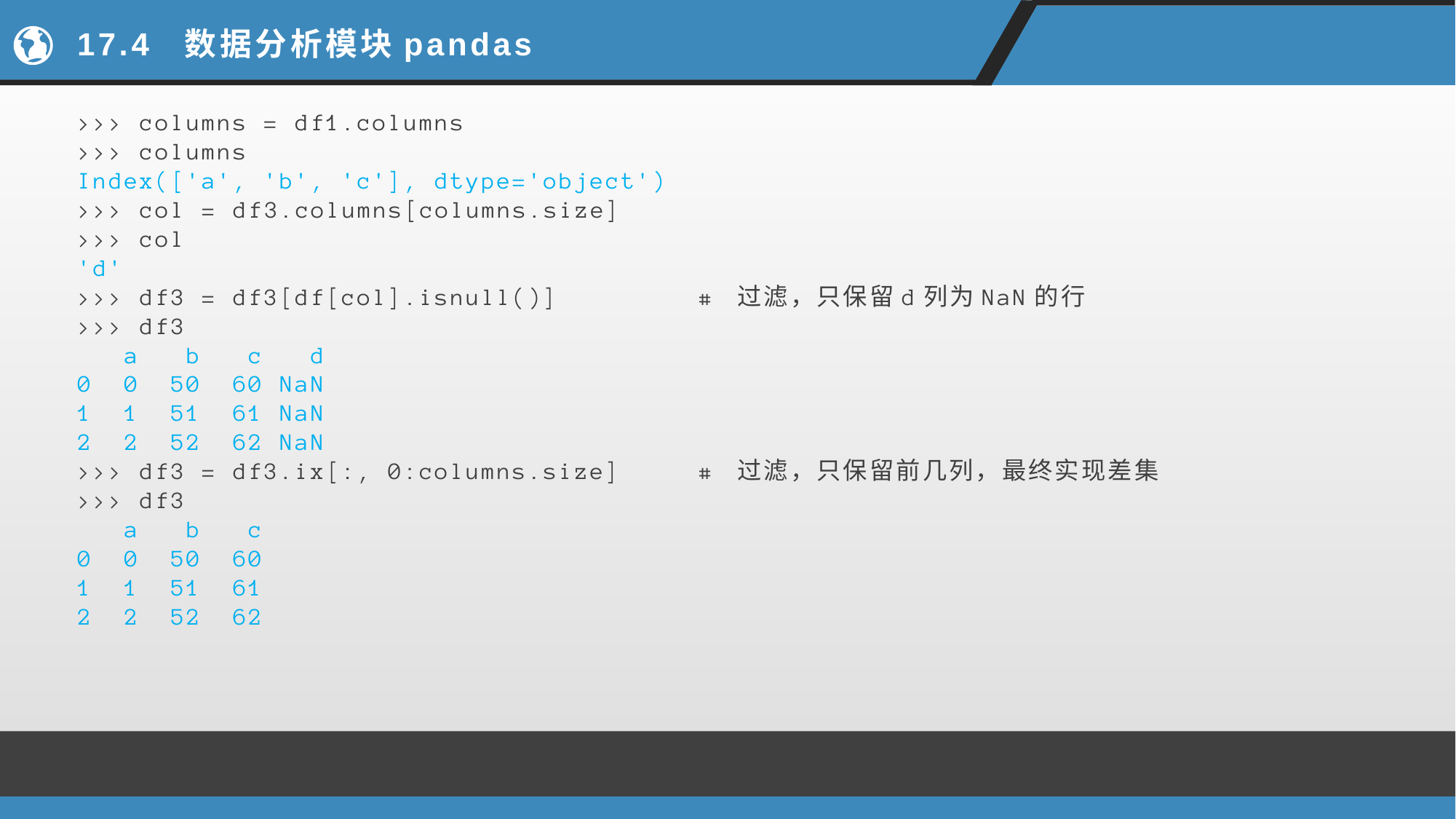

# 17.4  数据分析模块pandas

>>> columns = df1.columns
>>> columns
Index(['a', 'b', 'c'], dtype='object')
>>> col = df3.columns[columns.size]
>>> col
'd'
>>> df3 = df3[df[col].isnull()]         # 过滤，只保留d列为NaN的行
>>> df3
   a   b   c   d
0  0  50  60 NaN
1  1  51  61 NaN
2  2  52  62 NaN
>>> df3 = df3.ix[:, 0:columns.size]     # 过滤，只保留前几列，最终实现差集
>>> df3
   a   b   c
0  0  50  60
1  1  51  61
2  2  52  62